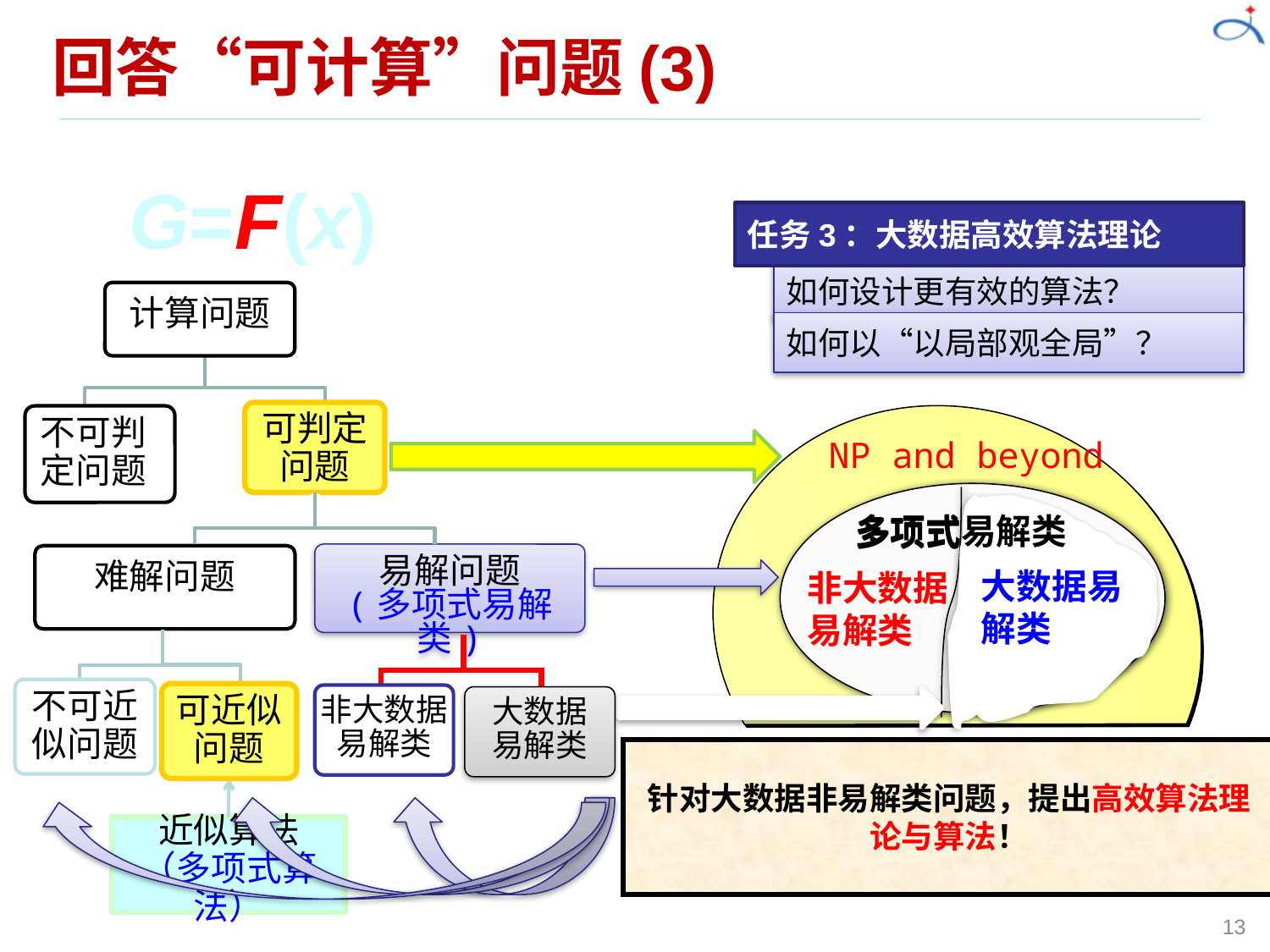

# 回答“可计算”问题(3)
G=F(x)
任务3：大数据高效算法理论
如何设计更有效的算法？
如何以“以局部观全局”？
计算问题

可判定问题
不可判定问题

易解问题
(多项式易解类)
难解问题

不可近
似问题

可近似
问题

近似算法
（多项式算法）

NP and beyond

多项式易解类

多项式易解类
大数据易解类
非大数据
易解类

非大数据
易解类

大数据
易解类
针对大数据非易解类问题，提出高效算法理论与算法！

13